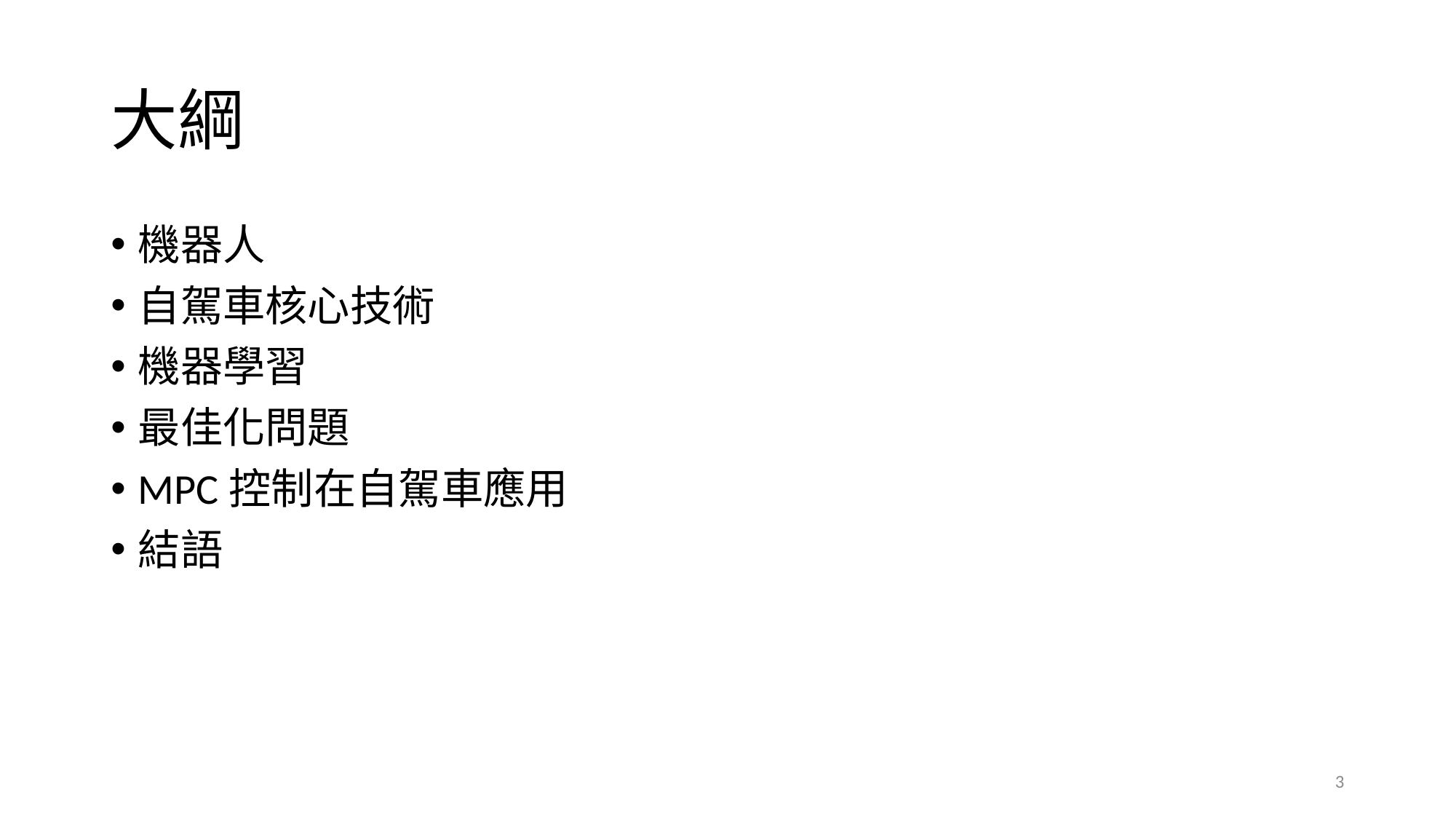

# 大綱
機器人
自駕車核心技術
機器學習
最佳化問題
MPC控制在自駕車應用
結語
3